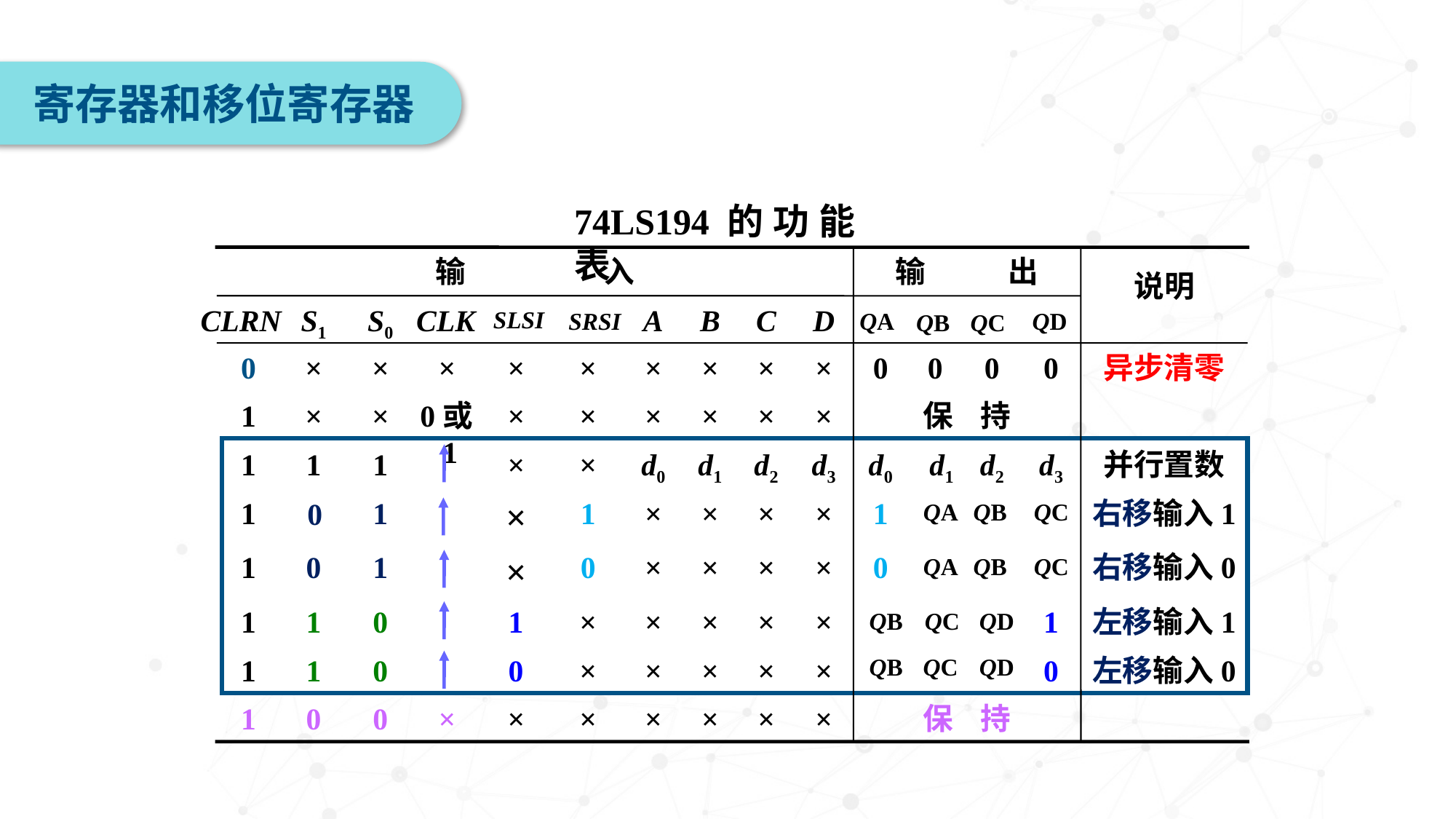

寄存器和移位寄存器
74LS194的功能表
输                    入

输            出

说明

CLRN

S1
S0
CLK
A
B
C
D
SLSI
SRSI
QD
QA
QB
QC
0

×
×
×
×
×
×
×
×
×
0
0
0
0
异步清零
1
×
×
0或1
×
×
×
×
×
×
保    持

1
1
1

×
×
d0
d1
d2
d3
d0
d1
d2
d3
并行置数

1
1

×
1
×
×
×
×
1
右移输入1
0
QB
QC
QA

1
0
1

×
0
×
×
×
×
0
右移输入0
QB
QC
QA

1
1
0

1
×
×
×
×
×
1
左移输入1
QB
QC
QD

1
1
0

0
×
×
×
×
×
0
左移输入0
QB
QC
QD

1
0
0
×
×
×
×
×
×
×
保    持

82